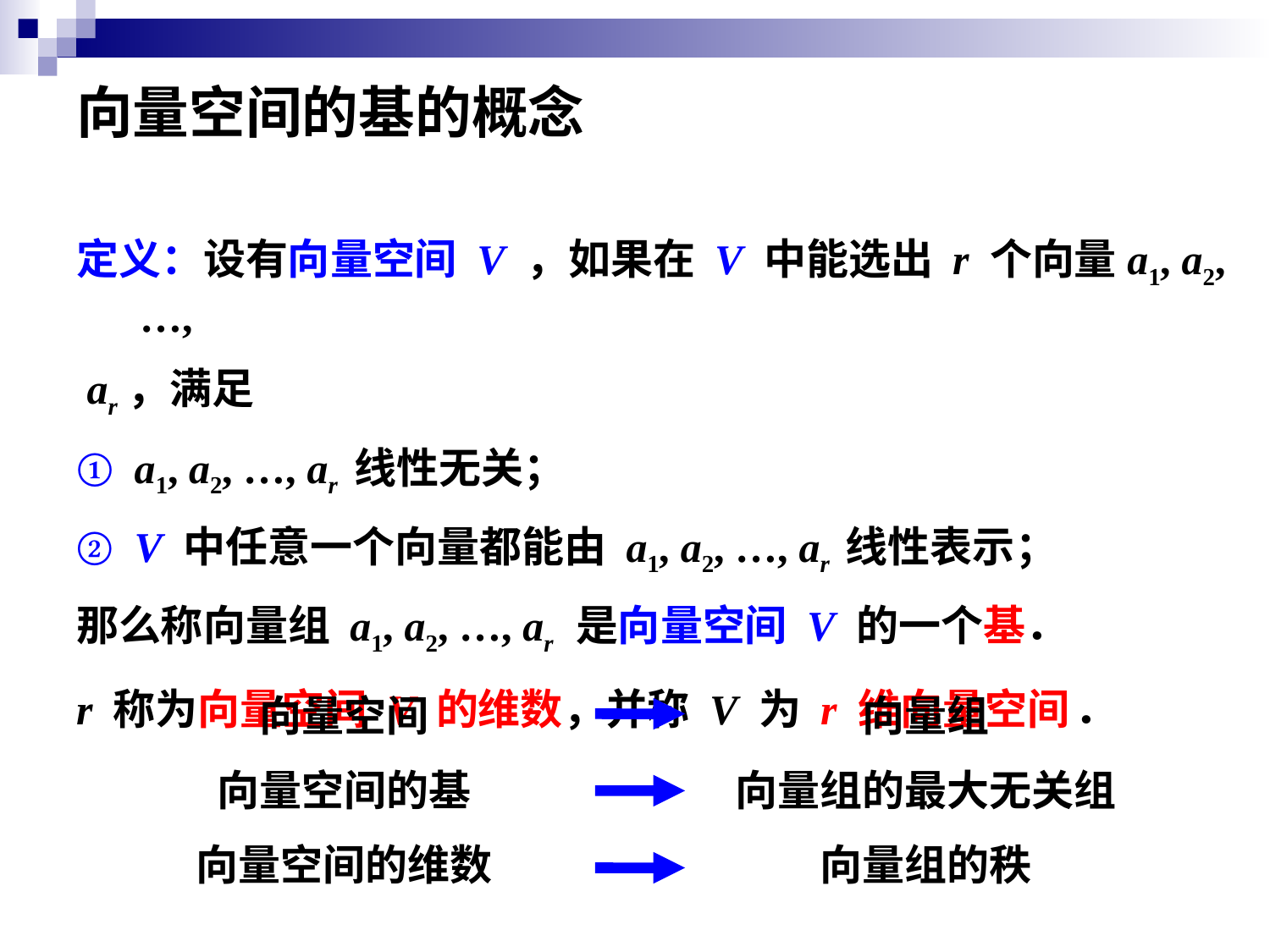

# 向量空间的基的概念
定义：设有向量空间 V ，如果在 V 中能选出 r 个向量a1, a2, …,
 ar，满足
①  a1, a2, …, ar 线性无关；
②  V 中任意一个向量都能由 a1, a2, …, ar 线性表示；
那么称向量组 a1, a2, …, ar  是向量空间 V 的一个基．
r 称为向量空间 V 的维数，并称 V 为 r 维向量空间 ．
向量空间
向量空间的基
向量空间的维数
向量组
向量组的最大无关组
向量组的秩